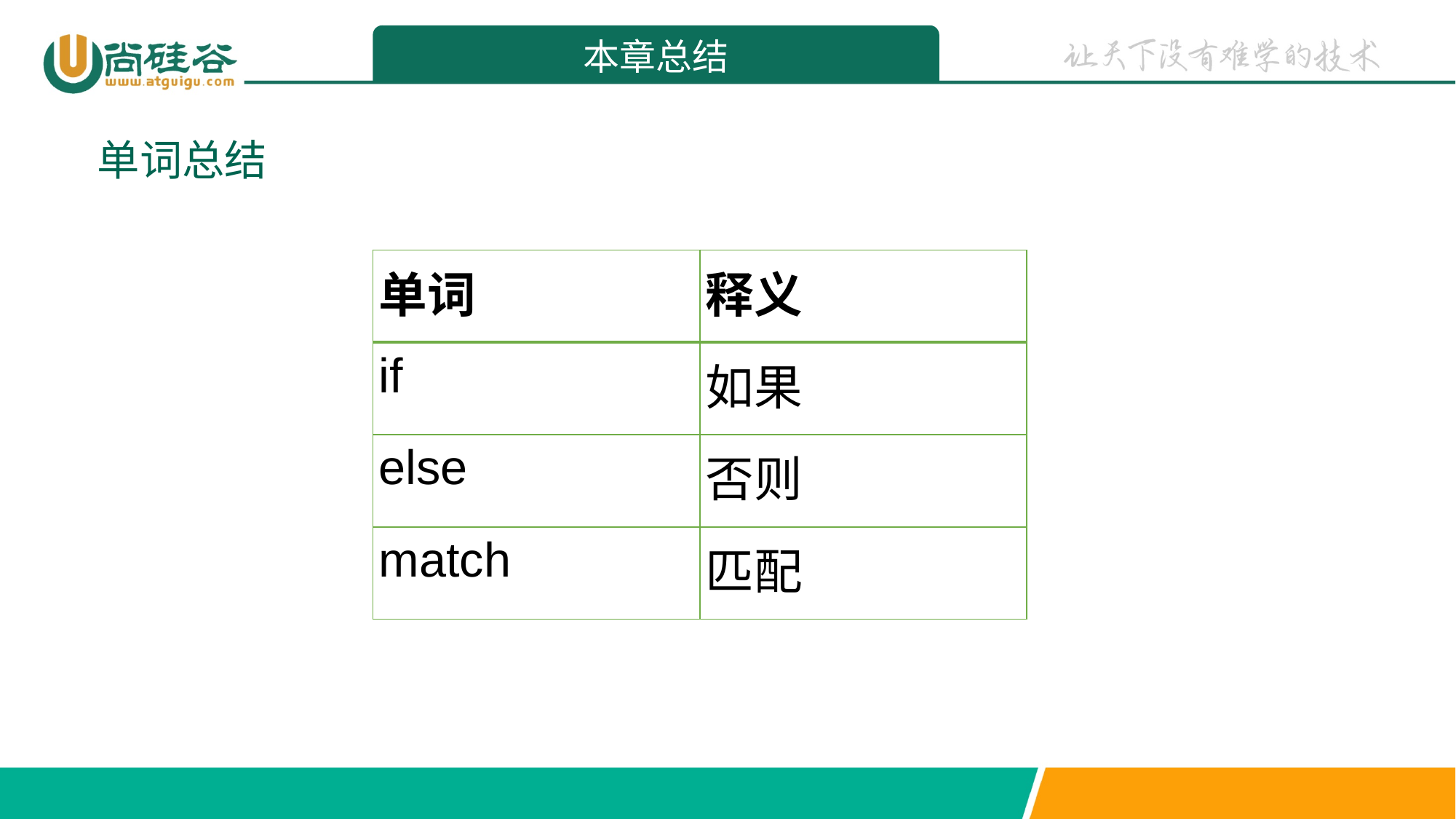

本章总结
单词总结
| 单词 | 释义 |
| --- | --- |
| if | 如果 |
| else | 否则 |
| match | 匹配 |